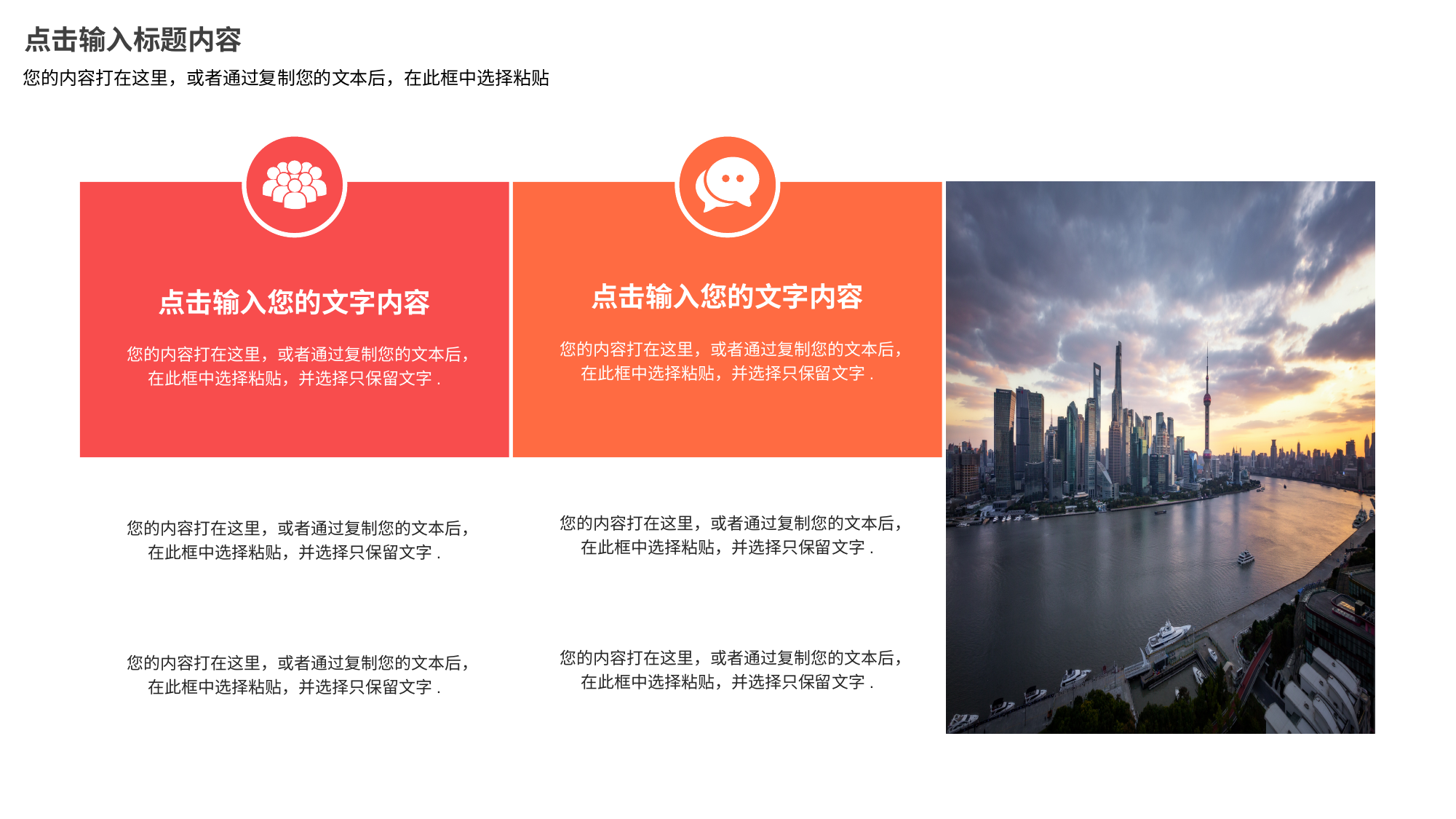

点击输入标题内容
您的内容打在这里，或者通过复制您的文本后，在此框中选择粘贴

点击输入您的文字内容
点击输入您的文字内容
您的内容打在这里，或者通过复制您的文本后，在此框中选择粘贴，并选择只保留文字.

您的内容打在这里，或者通过复制您的文本后，在此框中选择粘贴，并选择只保留文字.

您的内容打在这里，或者通过复制您的文本后，在此框中选择粘贴，并选择只保留文字.

您的内容打在这里，或者通过复制您的文本后，在此框中选择粘贴，并选择只保留文字.

您的内容打在这里，或者通过复制您的文本后，在此框中选择粘贴，并选择只保留文字.

您的内容打在这里，或者通过复制您的文本后，在此框中选择粘贴，并选择只保留文字.